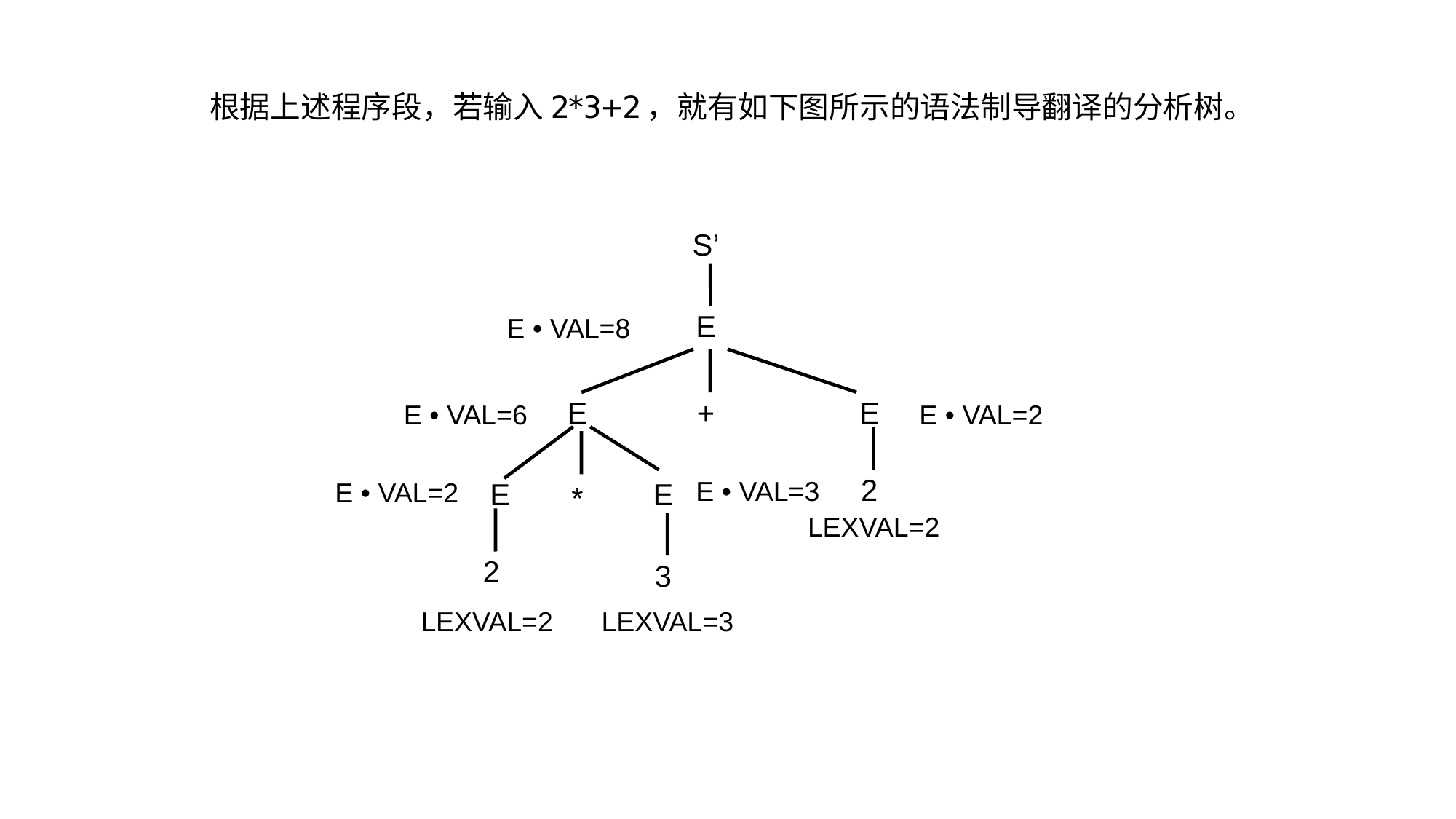

根据上述程序段，若输入2*3+2，就有如下图所示的语法制导翻译的分析树。
S’

E
E • VAL=8

E
+
E
E • VAL=6
E • VAL=2

2
E • VAL=3
E • VAL=2
E
E
*
LEXVAL=2

2
3
LEXVAL=2
LEXVAL=3